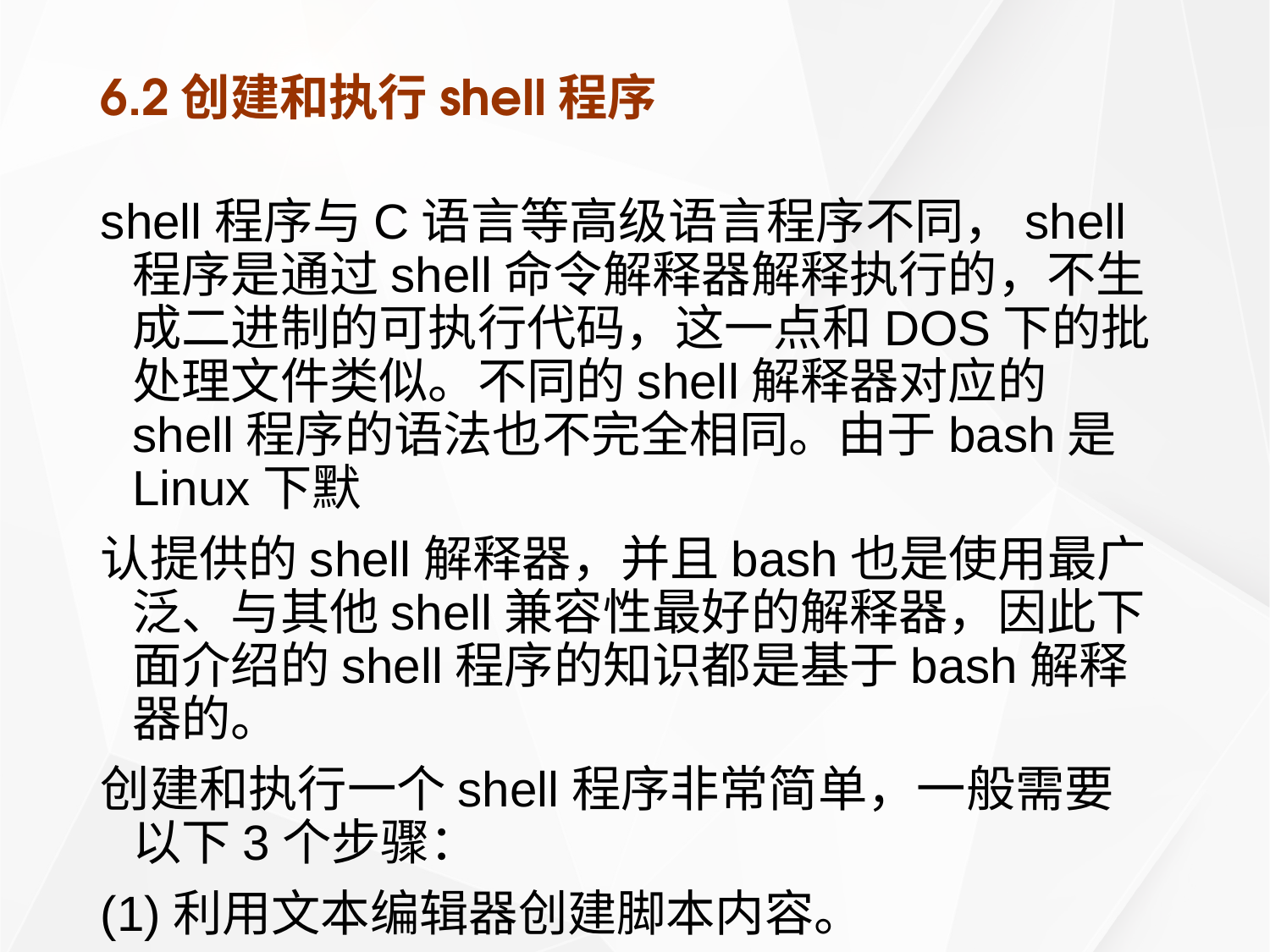

# 6.2创建和执行shell程序
shell程序与C语言等高级语言程序不同，shell程序是通过shell命令解释器解释执行的，不生成二进制的可执行代码，这一点和DOS下的批处理文件类似。不同的shell解释器对应的shell程序的语法也不完全相同。由于bash是Linux下默
认提供的shell解释器，并且bash也是使用最广泛、与其他shell兼容性最好的解释器，因此下面介绍的shell程序的知识都是基于bash解释器的。
创建和执行一个shell程序非常简单，一般需要以下3个步骤：
(1)利用文本编辑器创建脚本内容。
(2)使用“chmod”命令设置脚本的可执行属性。
(3)执行脚本。